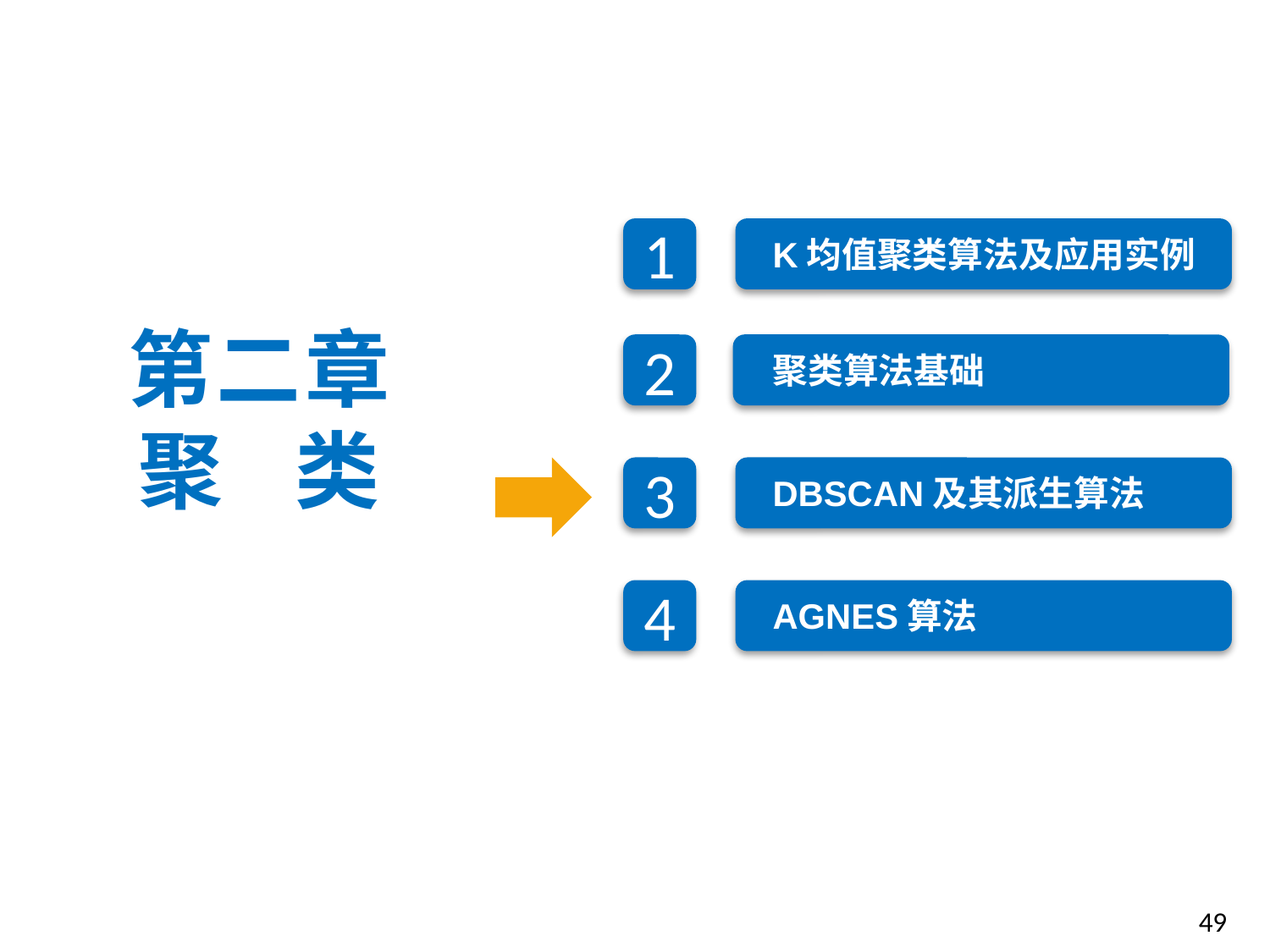

K均值聚类算法及应用实例
1
第二章
聚   类
2

聚类算法基础

DBSCAN及其派生算法
3

AGNES算法
4
49